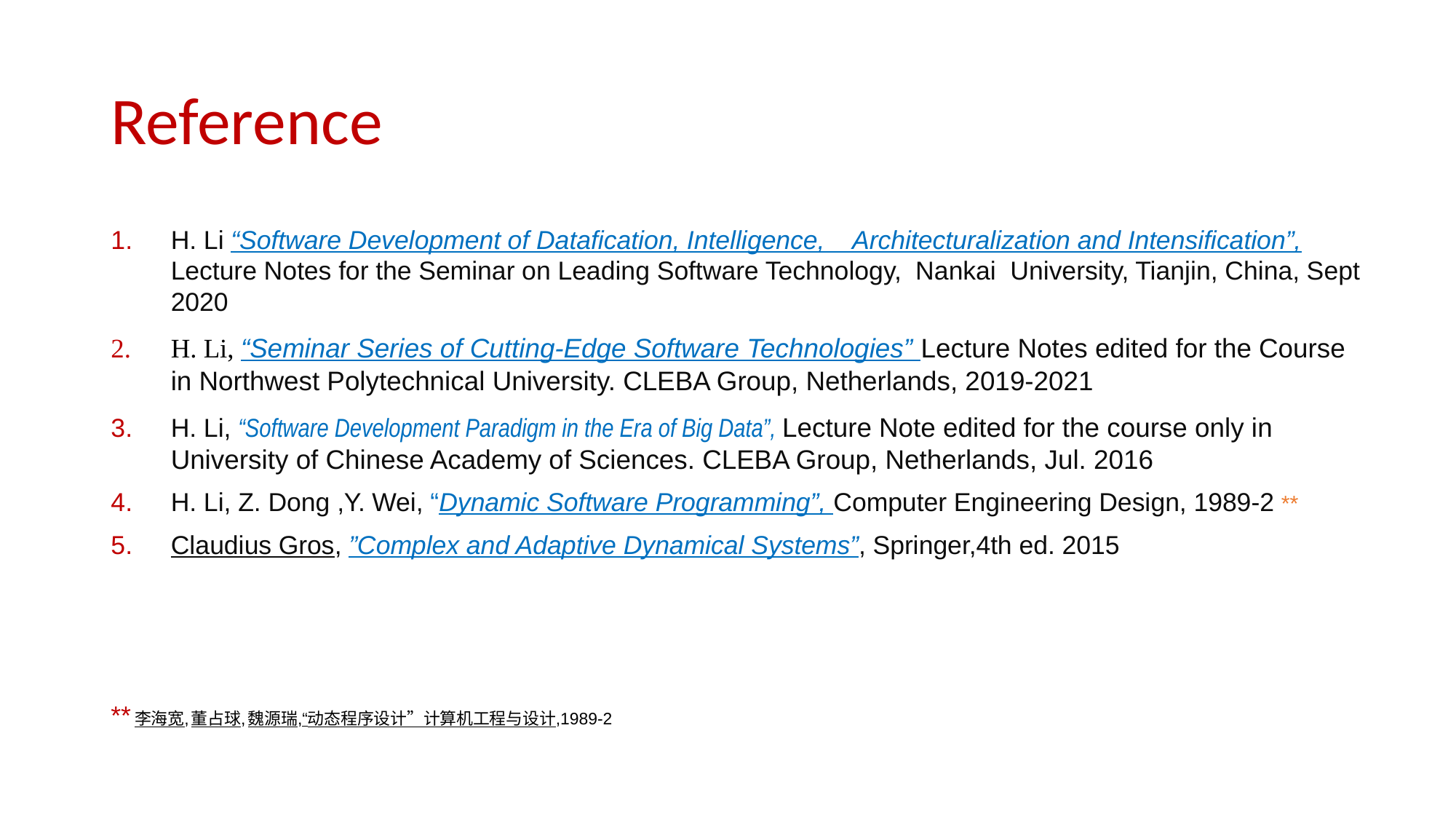

# Reference
H. Li “Software Development of Datafication, Intelligence,    Architecturalization and Intensification”, Lecture Notes for the Seminar on Leading Software Technology,  Nankai  University, Tianjin, China, Sept 2020
H. Li, “Seminar Series of Cutting-Edge Software Technologies” Lecture Notes edited for the Course in Northwest Polytechnical University. CLEBA Group, Netherlands, 2019-2021
H. Li, “Software Development Paradigm in the Era of Big Data”, Lecture Note edited for the course only in University of Chinese Academy of Sciences. CLEBA Group, Netherlands, Jul. 2016
H. Li, Z. Dong ,Y. Wei, “Dynamic Software Programming”, Computer Engineering Design, 1989-2 **
Claudius Gros, ”Complex and Adaptive Dynamical Systems”, Springer,4th ed. 2015

**李海宽,董占球,魏源瑞,“动态程序设计”计算机工程与设计,1989-2